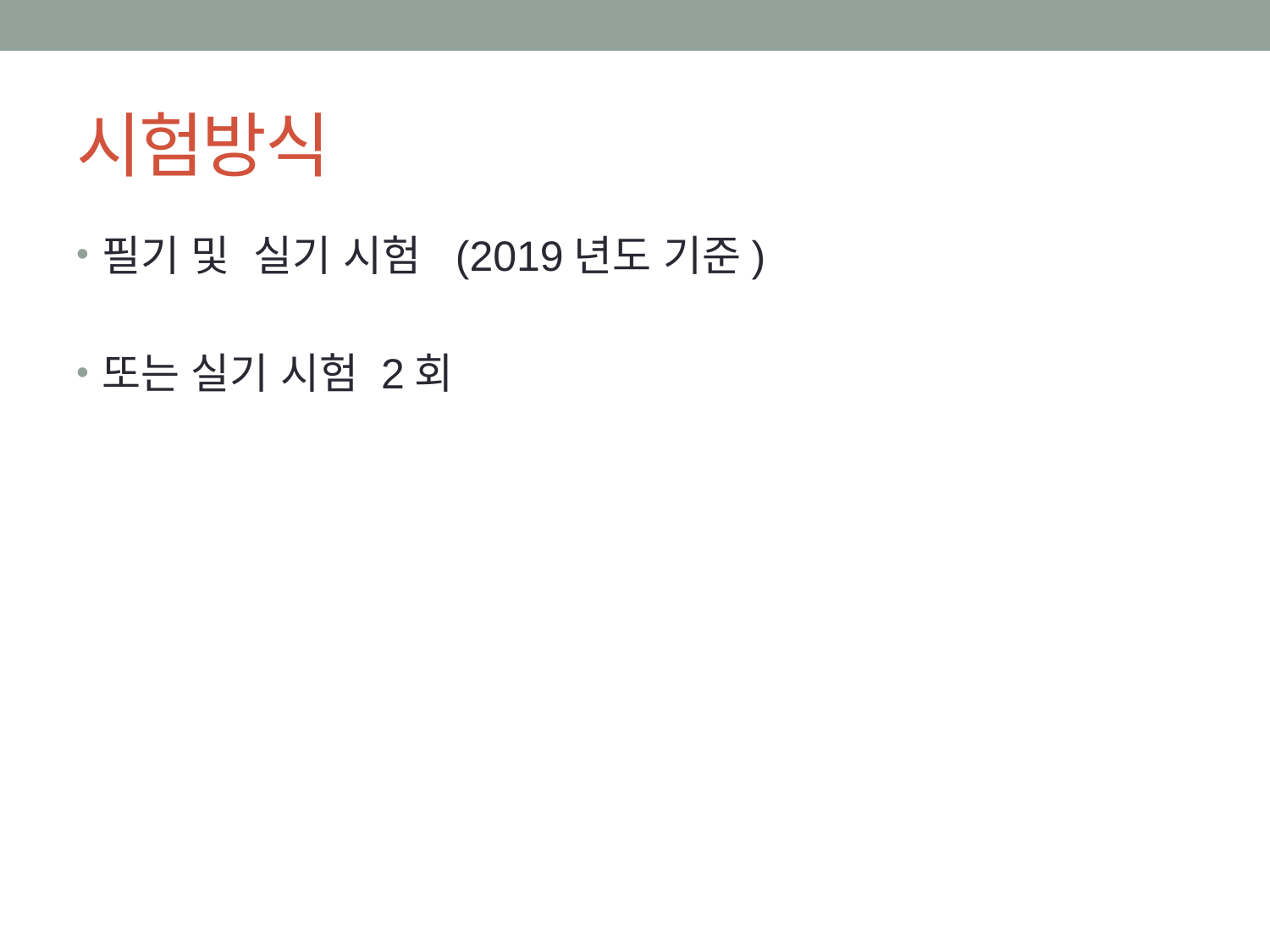

# 시험방식
필기 및  실기 시험  (2019년도 기준)

또는 실기 시험 2회